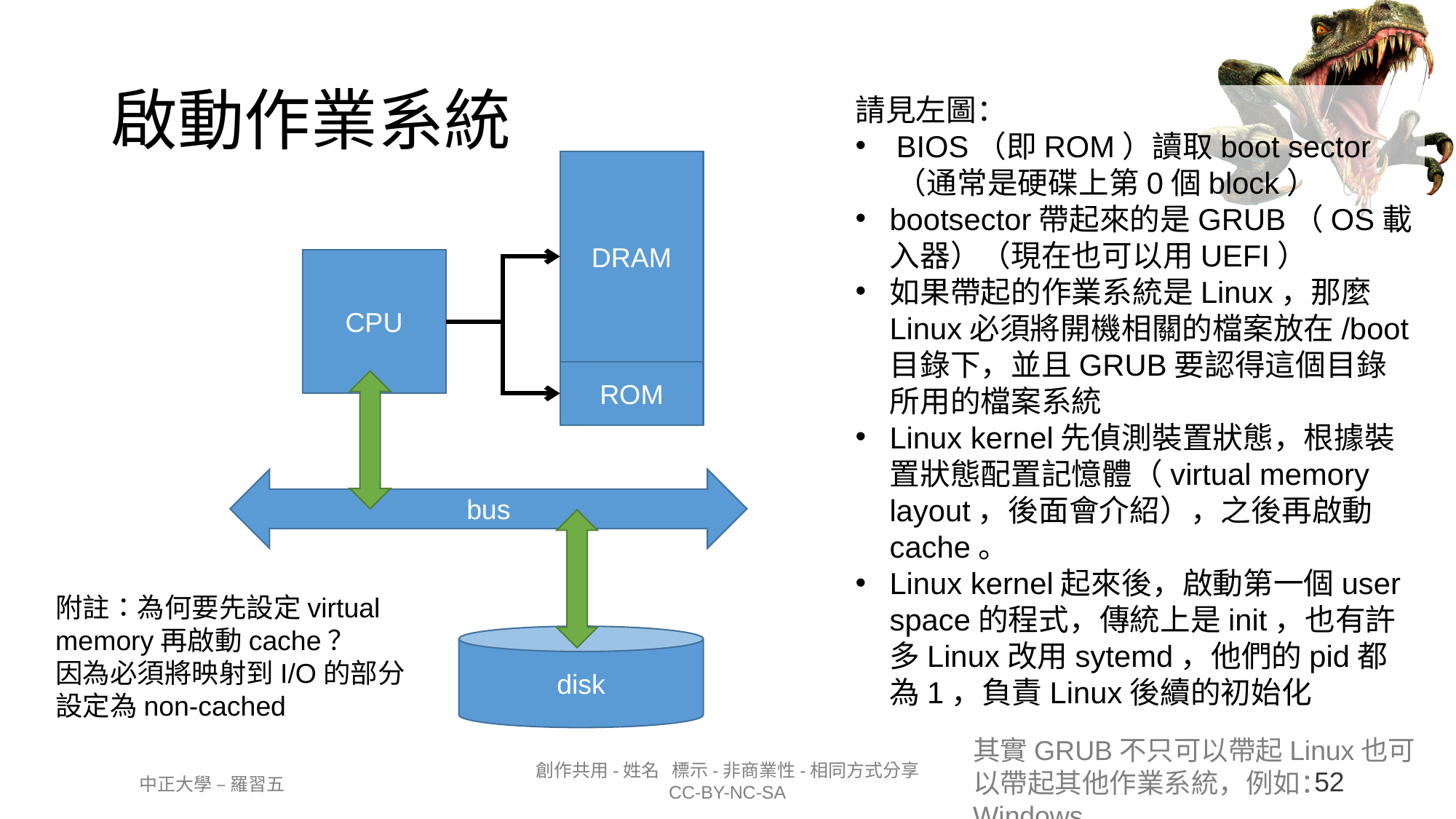

# 啟動作業系統
請見左圖：
BIOS（即ROM）讀取boot sector（通常是硬碟上第0個block）
bootsector帶起來的是GRUB（OS載入器）（現在也可以用UEFI）
如果帶起的作業系統是Linux，那麼Linux必須將開機相關的檔案放在/boot目錄下，並且GRUB要認得這個目錄所用的檔案系統
Linux kernel先偵測裝置狀態，根據裝置狀態配置記憶體（virtual memory layout，後面會介紹），之後再啟動cache。
Linux kernel起來後，啟動第一個user space的程式，傳統上是init，也有許多Linux改用sytemd，他們的pid都為1，負責Linux後續的初始化
DRAM
CPU
ROM

bus

附註：為何要先設定virtual memory再啟動cache？
因為必須將映射到I/O的部分設定為non-cached
disk
其實GRUB不只可以帶起Linux也可以帶起其他作業系統，例如：Windows